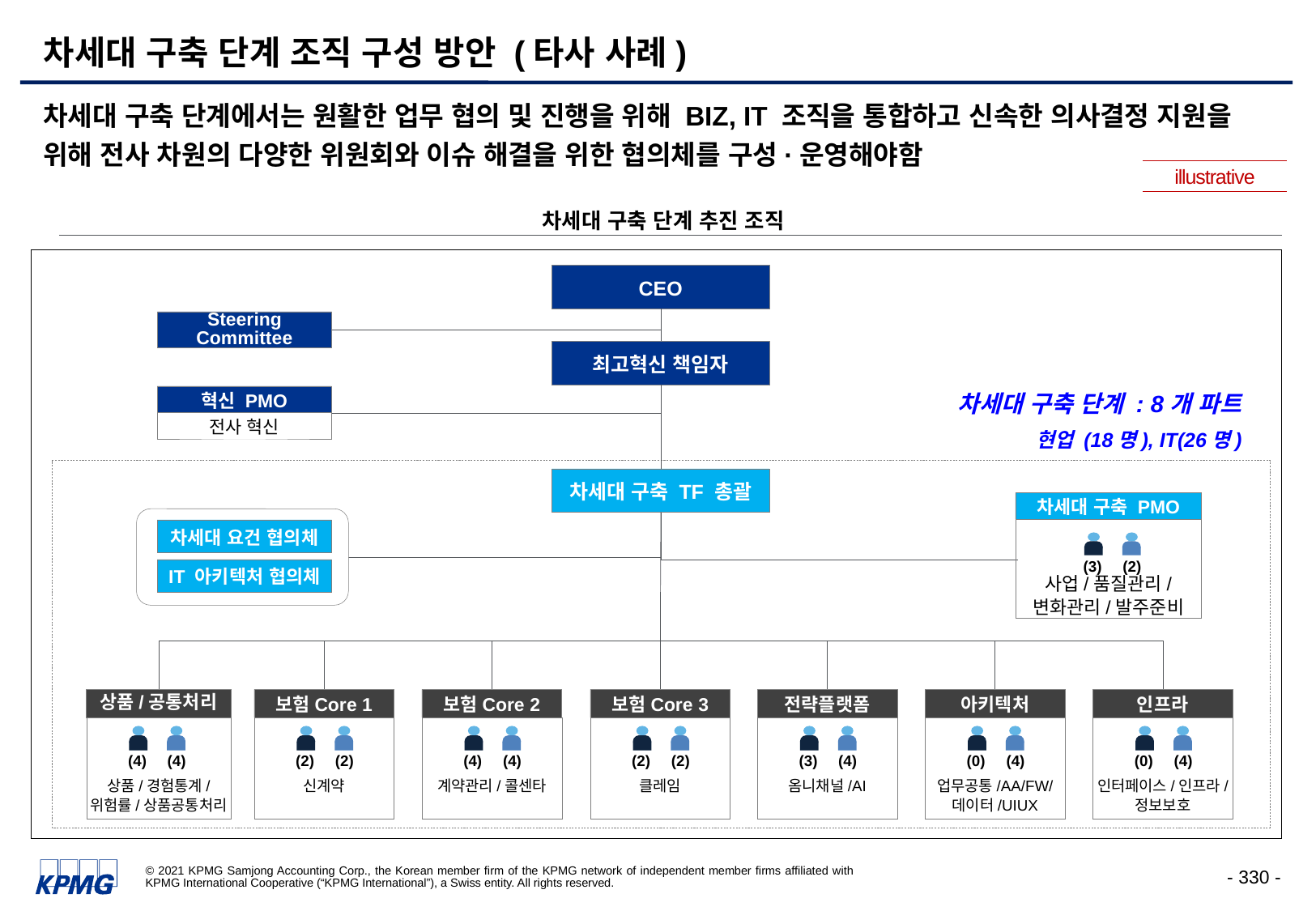

# 차세대 구축 단계 조직 구성 방안 (타사 사례)
차세대 구축 단계에서는 원활한 업무 협의 및 진행을 위해 BIZ, IT 조직을 통합하고 신속한 의사결정 지원을 위해 전사 차원의 다양한 위원회와 이슈 해결을 위한 협의체를 구성·운영해야함

illustrative
차세대 구축 단계 추진 조직

CEO
Steering Committee
최고혁신 책임자
혁신 PMO
차세대 구축 단계 : 8개 파트
현업 (18명), IT(26명)

전사 혁신

차세대 구축 TF 총괄
차세대 구축 PMO

사업/품질관리/
변화관리/발주준비
차세대 요건 협의체

(3)
(2)
IT 아키텍처 협의체

상품/공통처리
보험Core 1
보험Core 2
보험Core 3
전략플랫폼
아키텍처
인프라
상품/경험통계/ 위험률/상품공통처리
신계약

계약관리/콜센타

클레임

옴니채널/AI

업무공통/AA/FW/
데이터/UIUX
인터페이스/인프라/
정보보호

(4)
(4)
(2)
(2)
(4)
(4)
(2)
(2)
(3)
(4)
(0)
(4)
(0)
(4)